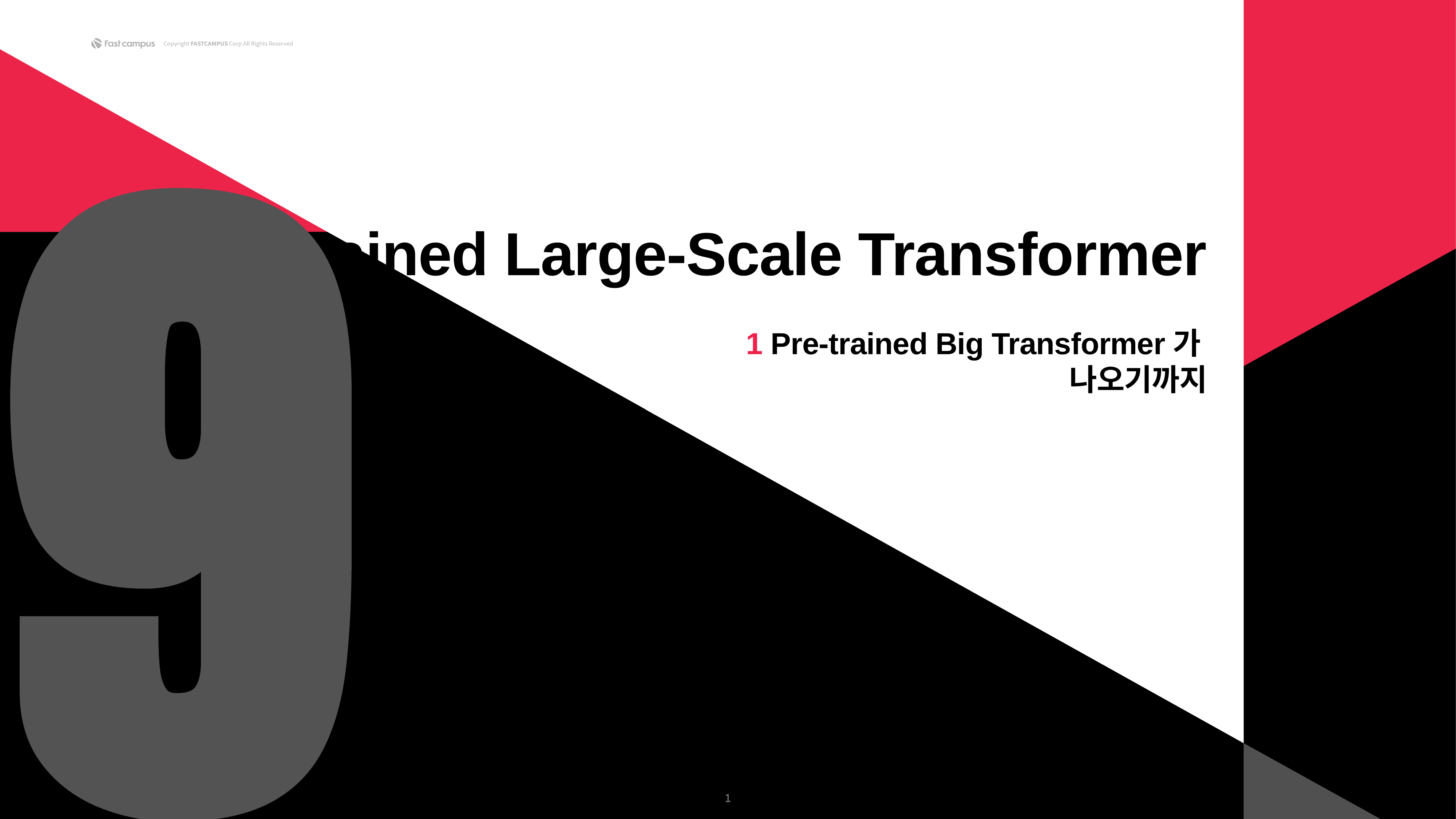

9
Pretrained Large-Scale Transformer

1 Pre-trained Big Transformer가
나오기까지

1